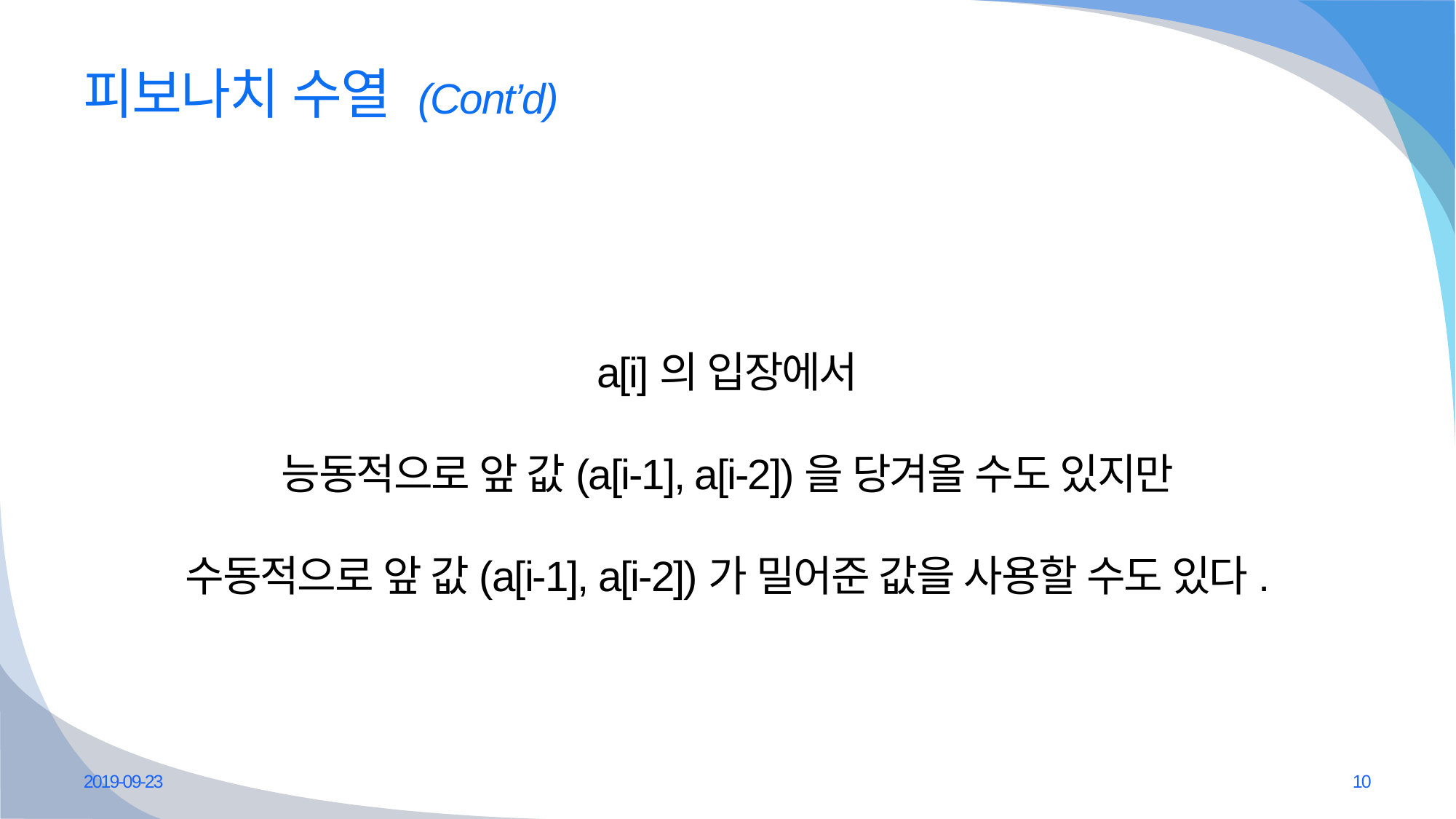

# 피보나치 수열 (Cont’d)

a[i]의 입장에서
능동적으로 앞 값(a[i-1], a[i-2])을 당겨올 수도 있지만
수동적으로 앞 값(a[i-1], a[i-2])가 밀어준 값을 사용할 수도 있다.
2019-09-23
10